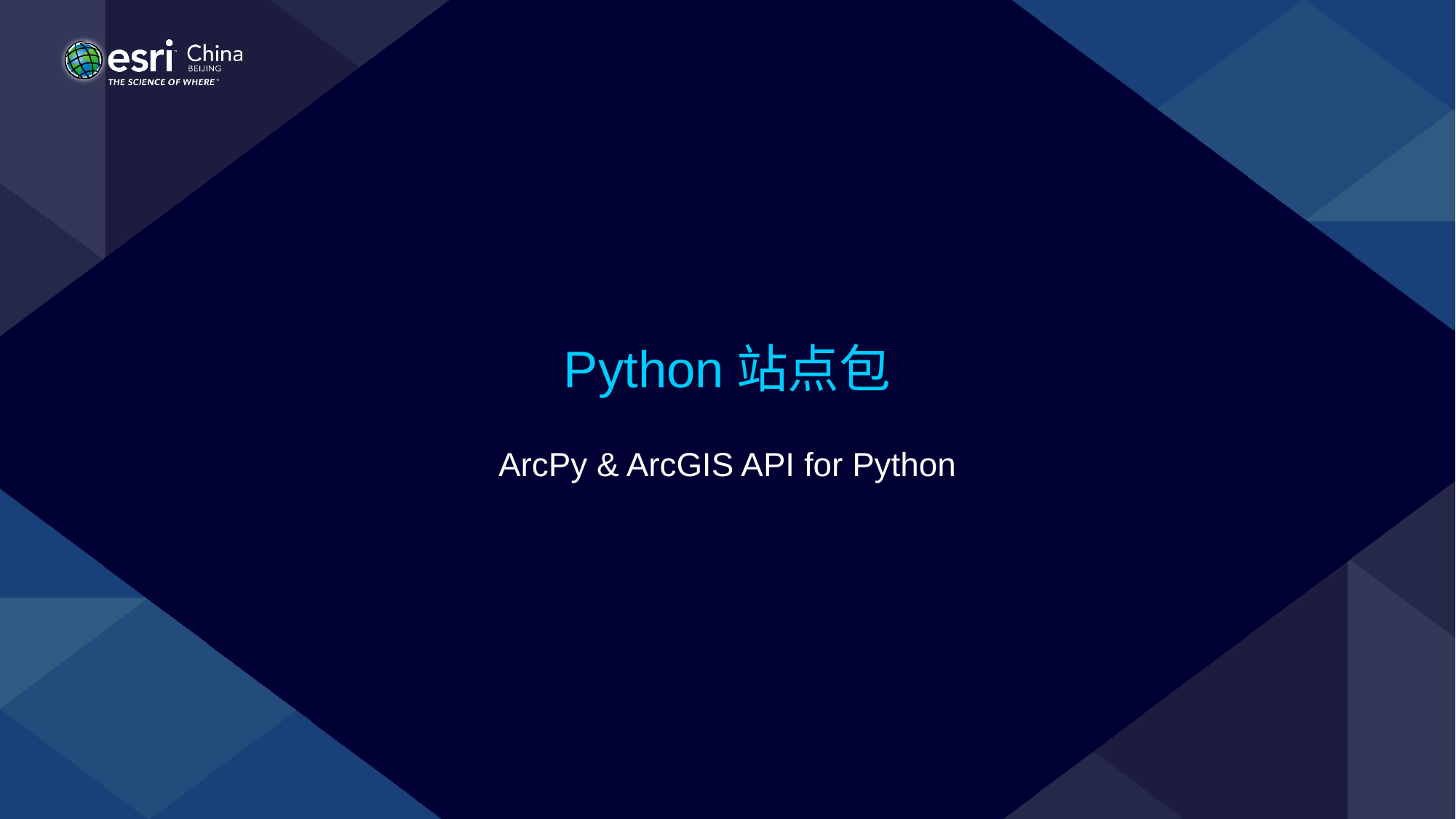

# Python站点包
ArcPy & ArcGIS API for Python